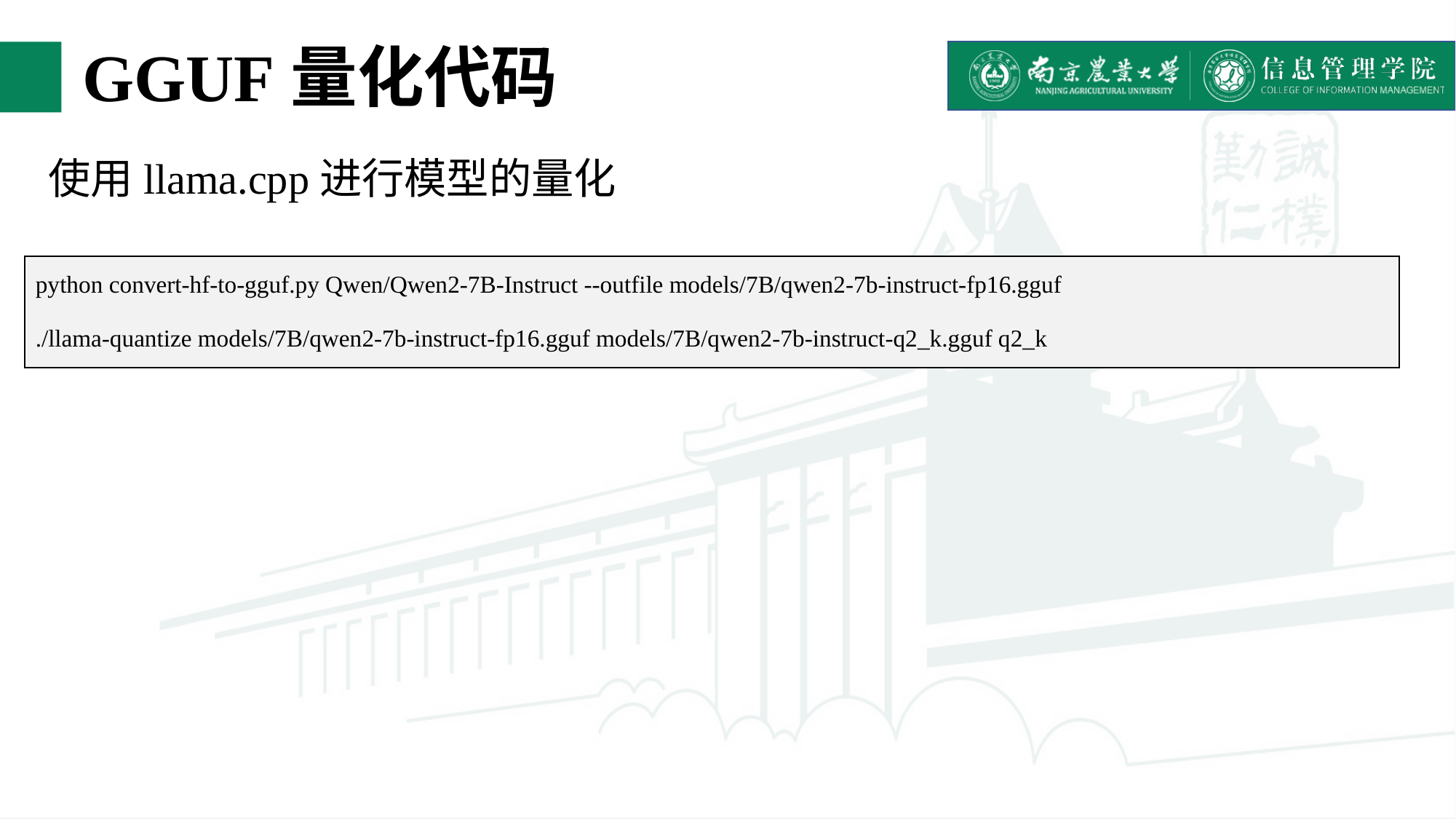

# GGUF量化代码
使用llama.cpp进行模型的量化
| python convert-hf-to-gguf.py Qwen/Qwen2-7B-Instruct --outfile models/7B/qwen2-7b-instruct-fp16.gguf ./llama-quantize models/7B/qwen2-7b-instruct-fp16.gguf models/7B/qwen2-7b-instruct-q2\_k.gguf q2\_k |
| --- |